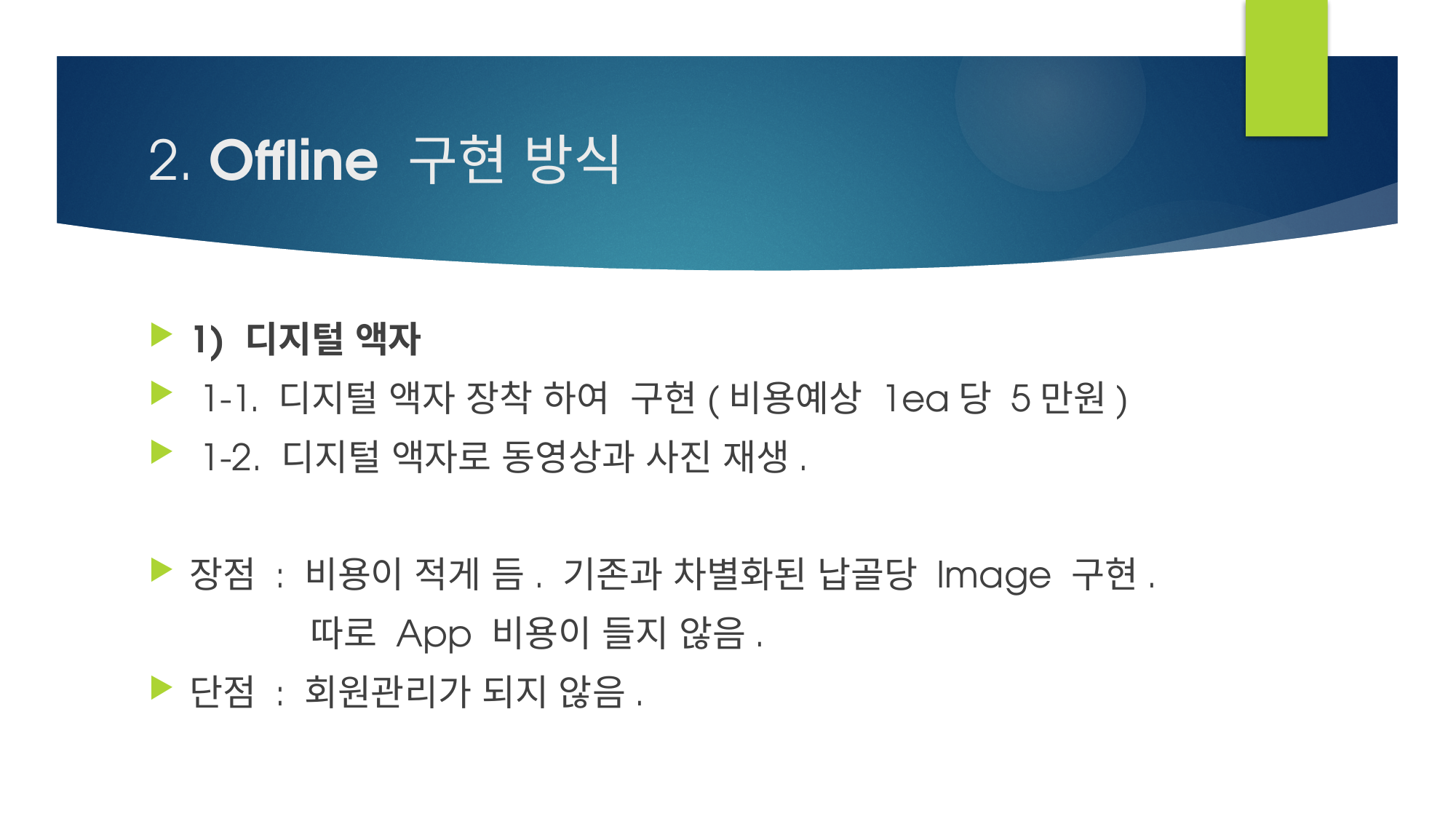

# 2. Offline 구현 방식
1) 디지털 액자
 1-1. 디지털 액자 장착 하여  구현(비용예상 1ea당 5만원)
 1-2. 디지털 액자로 동영상과 사진 재생.

장점 : 비용이 적게 듬. 기존과 차별화된 납골당 Image 구현.
               따로 App 비용이 들지 않음.
단점 : 회원관리가 되지 않음.